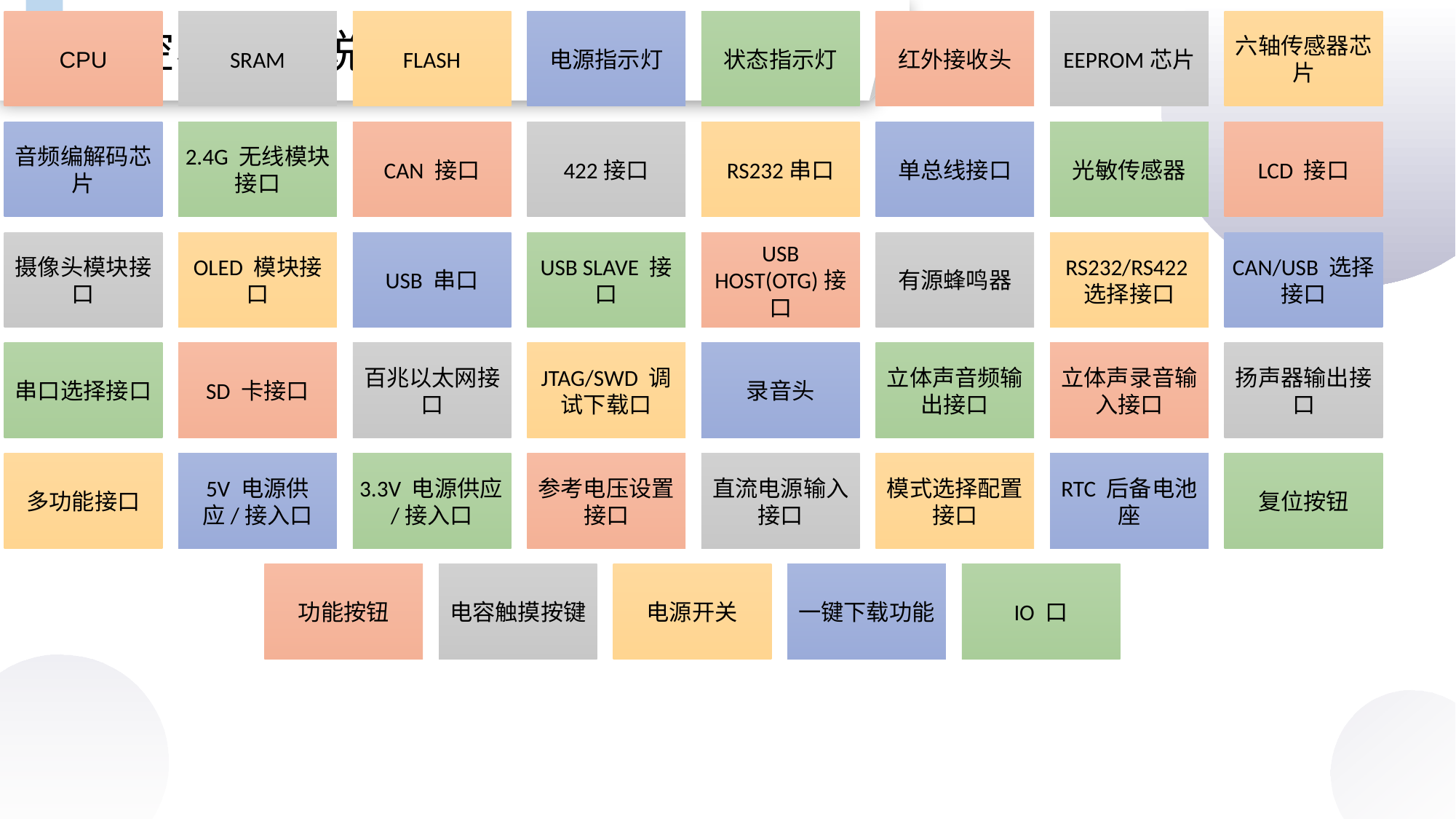

主控板资源说明
CPU
SRAM
FLASH
电源指示灯
状态指示灯
红外接收头
EEPROM芯片
六轴传感器芯片
音频编解码芯片
2.4G 无线模块接口
CAN 接口
422接口
RS232串口
单总线接口
光敏传感器
LCD 接口
摄像头模块接口
OLED 模块接口
USB 串口
USB SLAVE 接口
USB HOST(OTG)接口
有源蜂鸣器
RS232/RS422选择接口
CAN/USB 选择接口
串口选择接口
SD 卡接口
百兆以太网接口
JTAG/SWD 调试下载口
录音头
立体声音频输出接口
立体声录音输入接口
扬声器输出接口
多功能接口
5V 电源供应/接入口
3.3V 电源供应/接入口
参考电压设置接口
直流电源输入接口
模式选择配置接口
RTC 后备电池座
复位按钮
功能按钮
电容触摸按键
电源开关
一键下载功能
IO 口